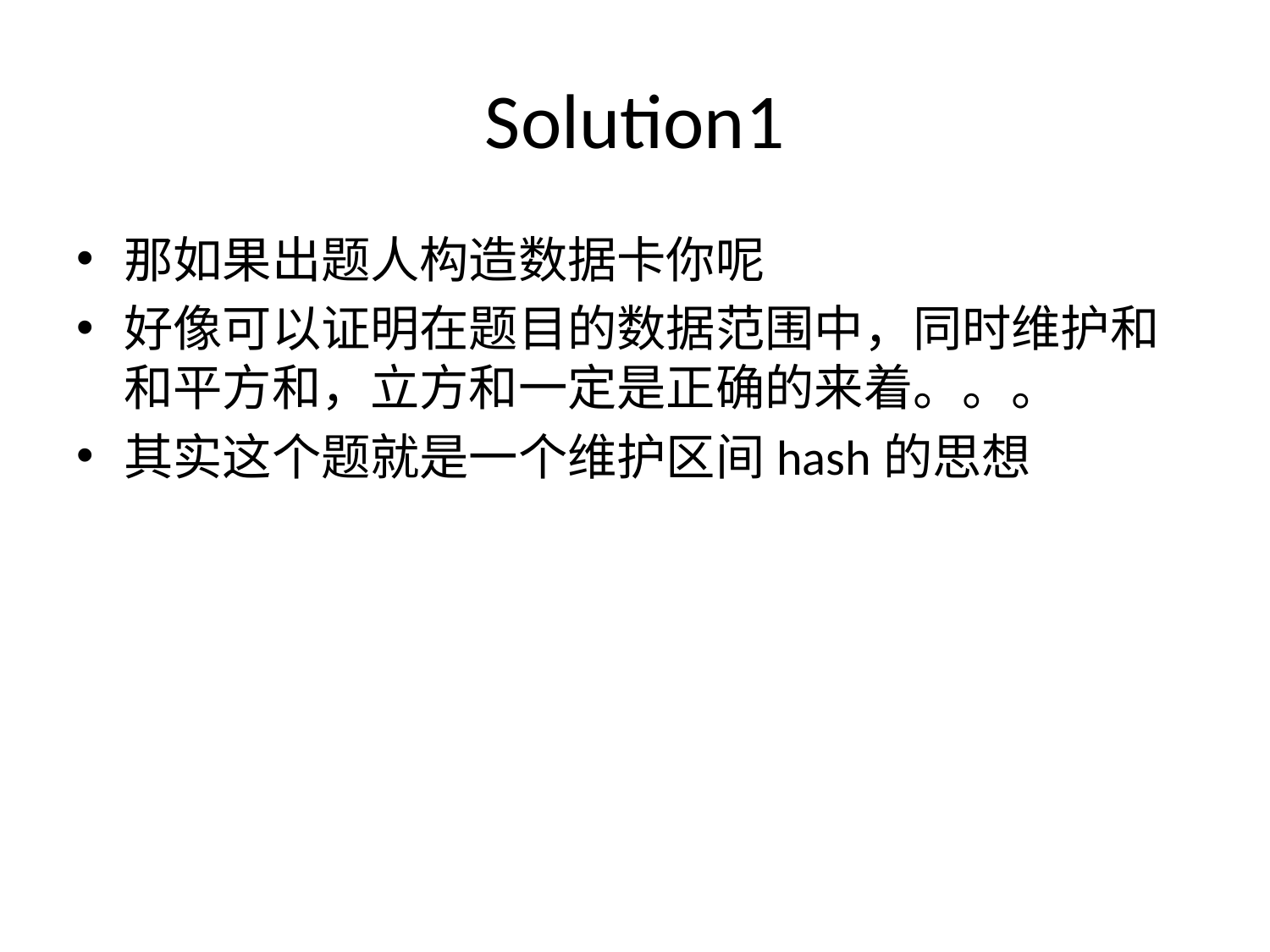

# Solution1
那如果出题人构造数据卡你呢
好像可以证明在题目的数据范围中，同时维护和和平方和，立方和一定是正确的来着。。。
其实这个题就是一个维护区间hash的思想